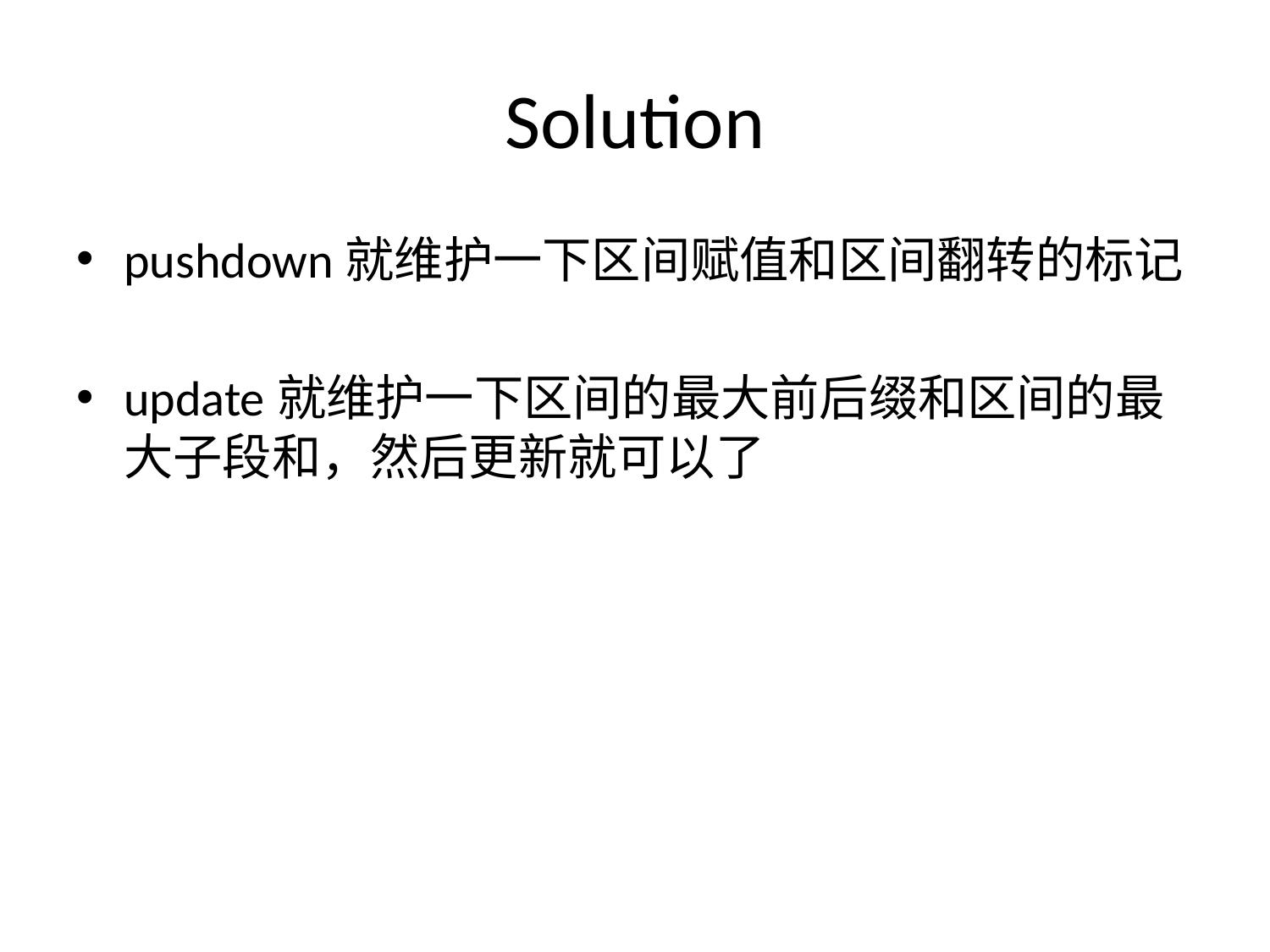

# Solution
pushdown就维护一下区间赋值和区间翻转的标记

update就维护一下区间的最大前后缀和区间的最大子段和，然后更新就可以了